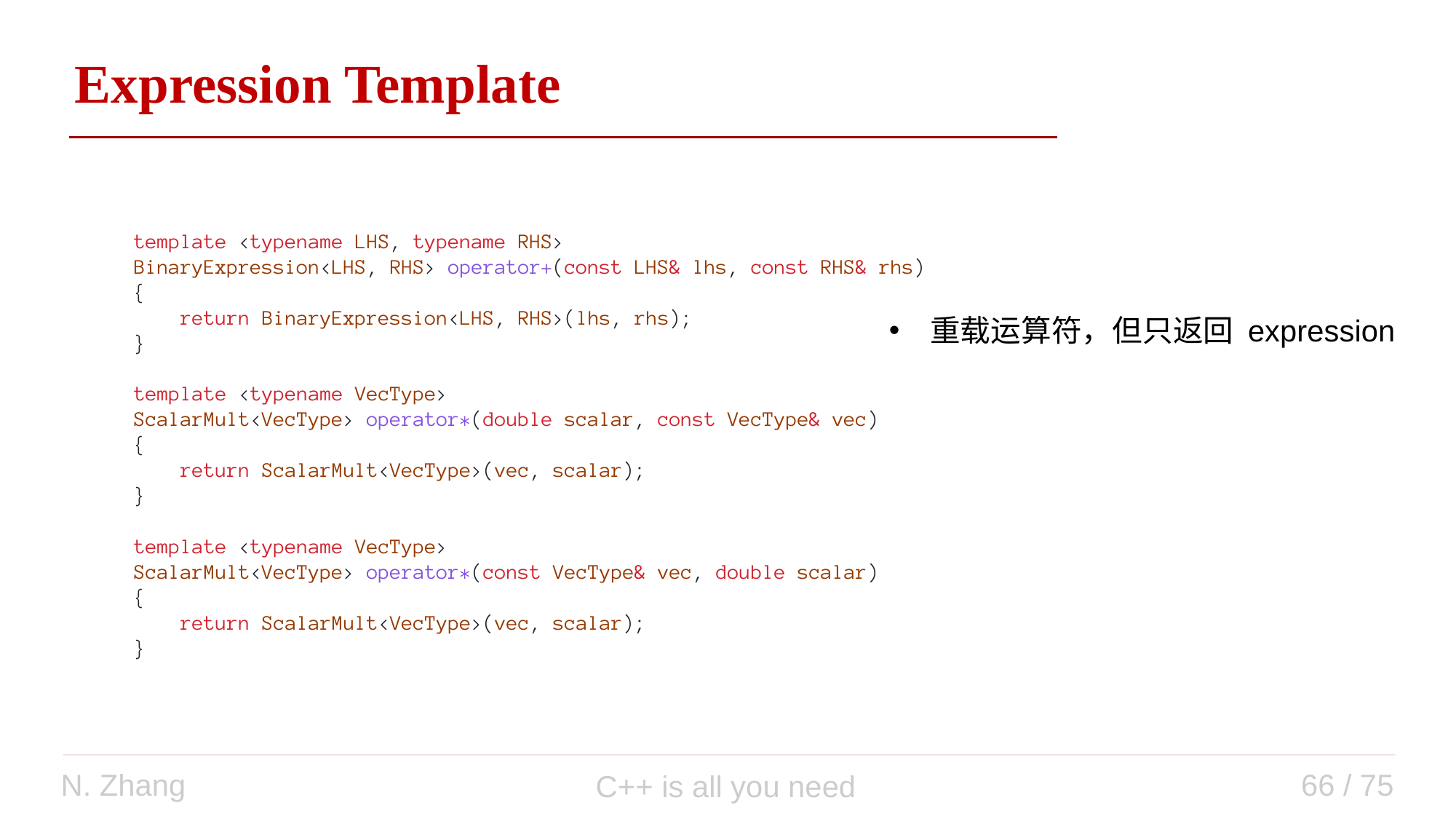

Expression Template
template <typename LHS, typename RHS>
BinaryExpression<LHS, RHS> operator+(const LHS& lhs, const RHS& rhs)
{
    return BinaryExpression<LHS, RHS>(lhs, rhs);
}
template <typename VecType>
ScalarMult<VecType> operator*(double scalar, const VecType& vec)
{
    return ScalarMult<VecType>(vec, scalar);
}
template <typename VecType>
ScalarMult<VecType> operator*(const VecType& vec, double scalar)
{
    return ScalarMult<VecType>(vec, scalar);
}
重载运算符，但只返回 expression
N. Zhang
66 / 75
C++ is all you need